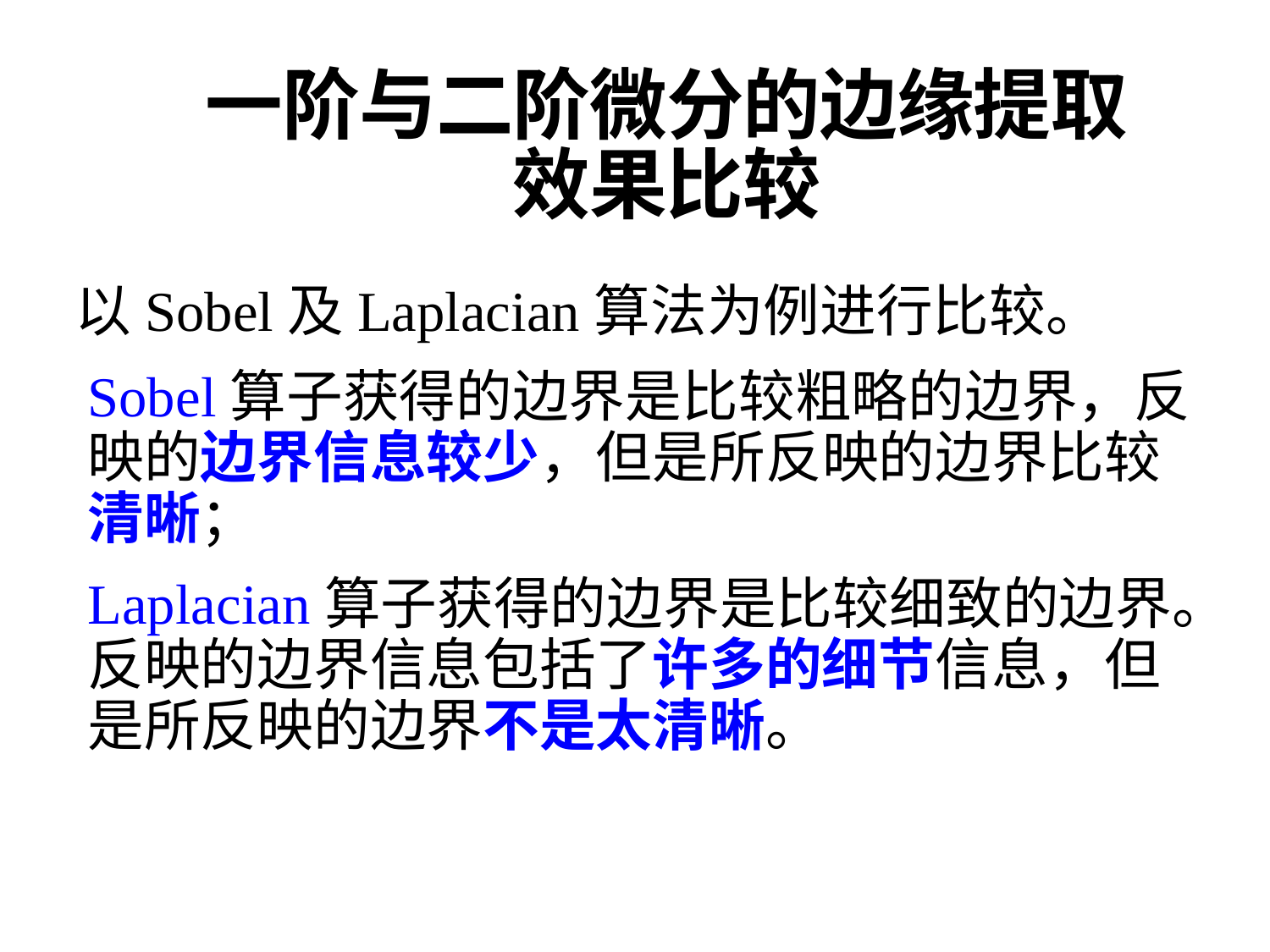

# 一阶与二阶微分的边缘提取 效果比较
以Sobel及Laplacian算法为例进行比较。
Sobel算子获得的边界是比较粗略的边界，反映的边界信息较少，但是所反映的边界比较清晰；
Laplacian算子获得的边界是比较细致的边界。反映的边界信息包括了许多的细节信息，但是所反映的边界不是太清晰。